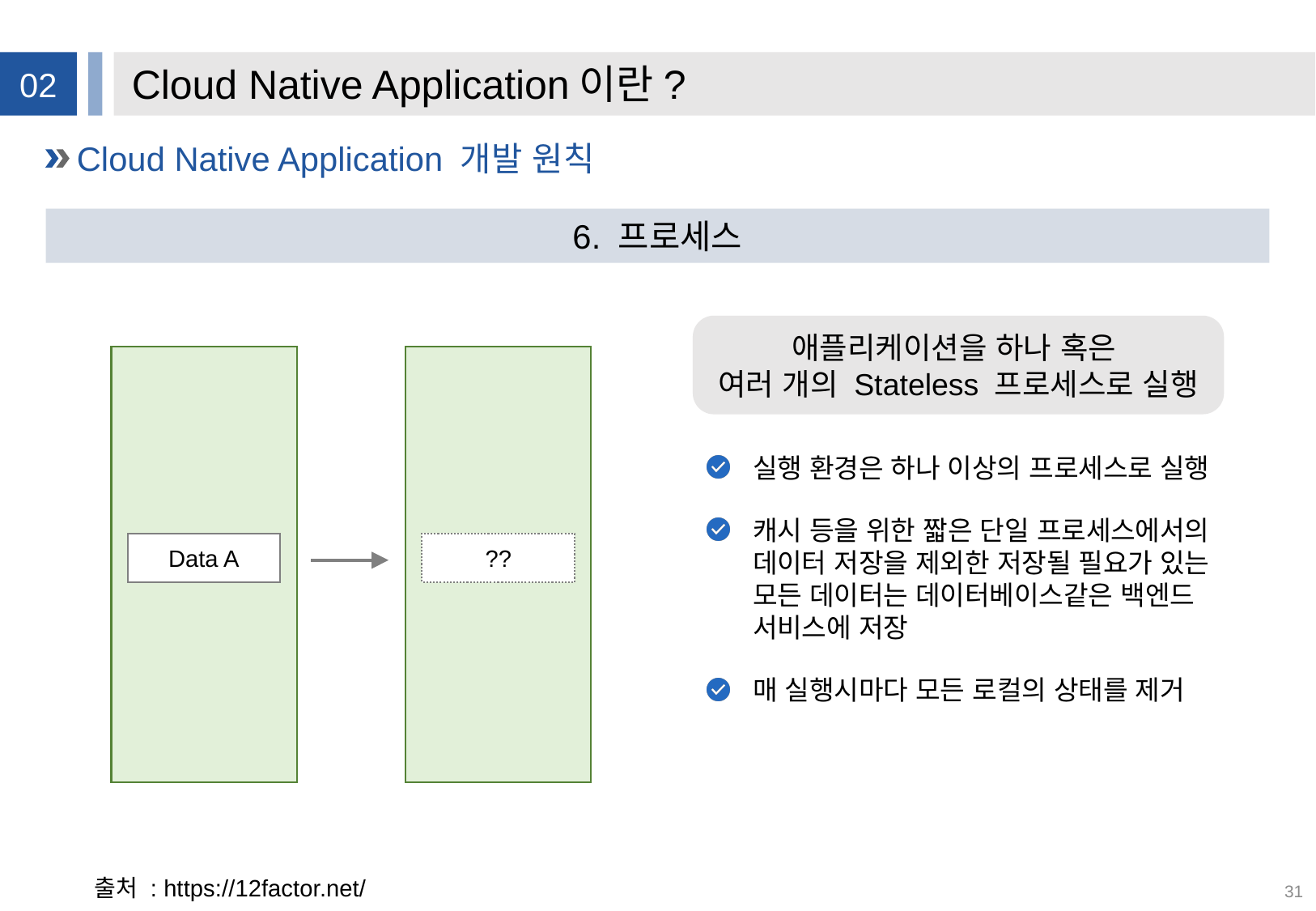

# Cloud Native Application이란?
02
Cloud Native Application 개발 원칙
6. 프로세스
애플리케이션을 하나 혹은
여러 개의 Stateless 프로세스로 실행

실행 환경은 하나 이상의 프로세스로 실행
캐시 등을 위한 짧은 단일 프로세스에서의 데이터 저장을 제외한 저장될 필요가 있는 모든 데이터는 데이터베이스같은 백엔드 서비스에 저장
매 실행시마다 모든 로컬의 상태를 제거
Data A
??
출처 : https://12factor.net/
31